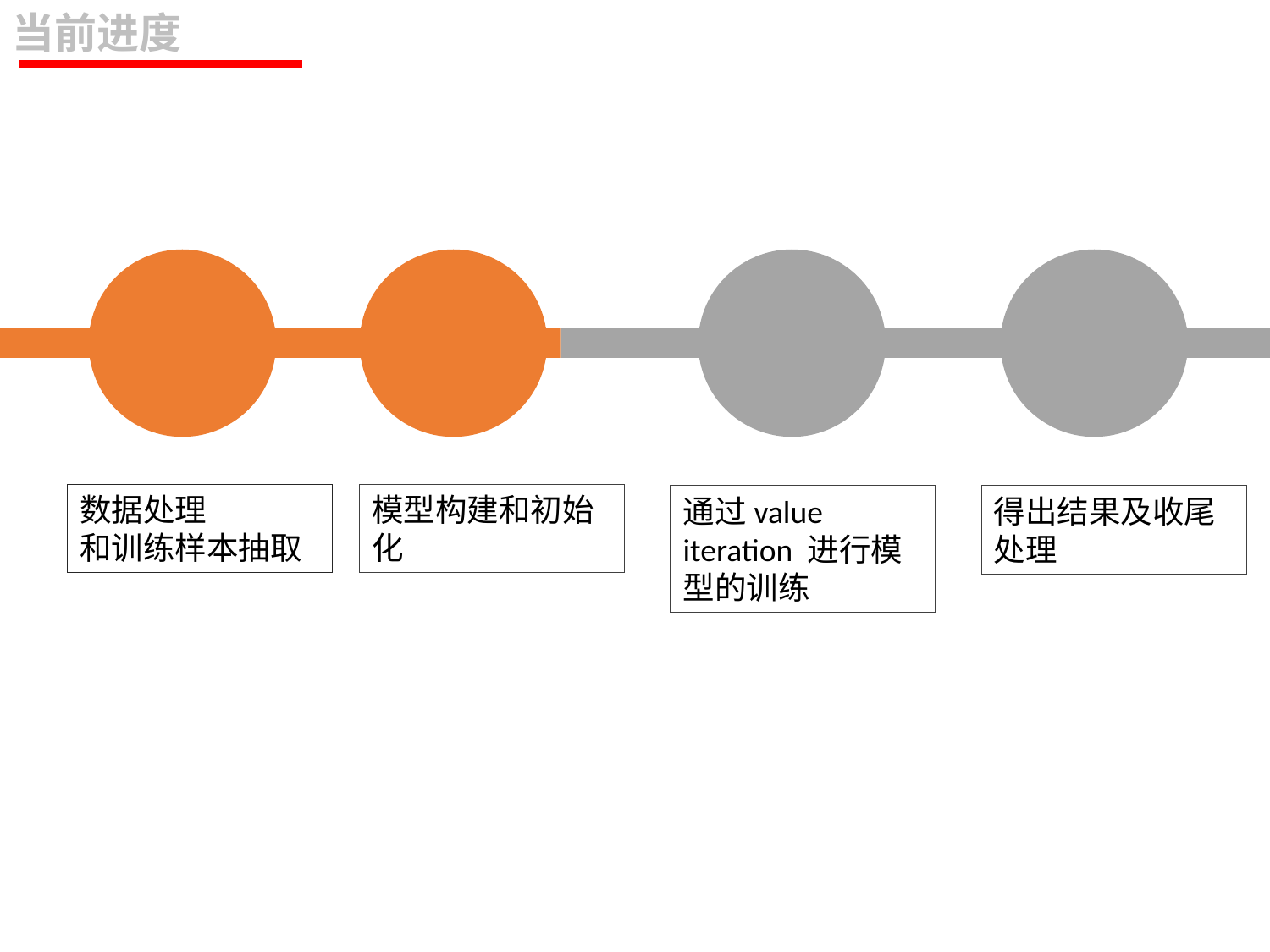

当前进度

数据处理
和训练样本抽取
模型构建和初始化
通过value iteration 进行模型的训练
得出结果及收尾处理